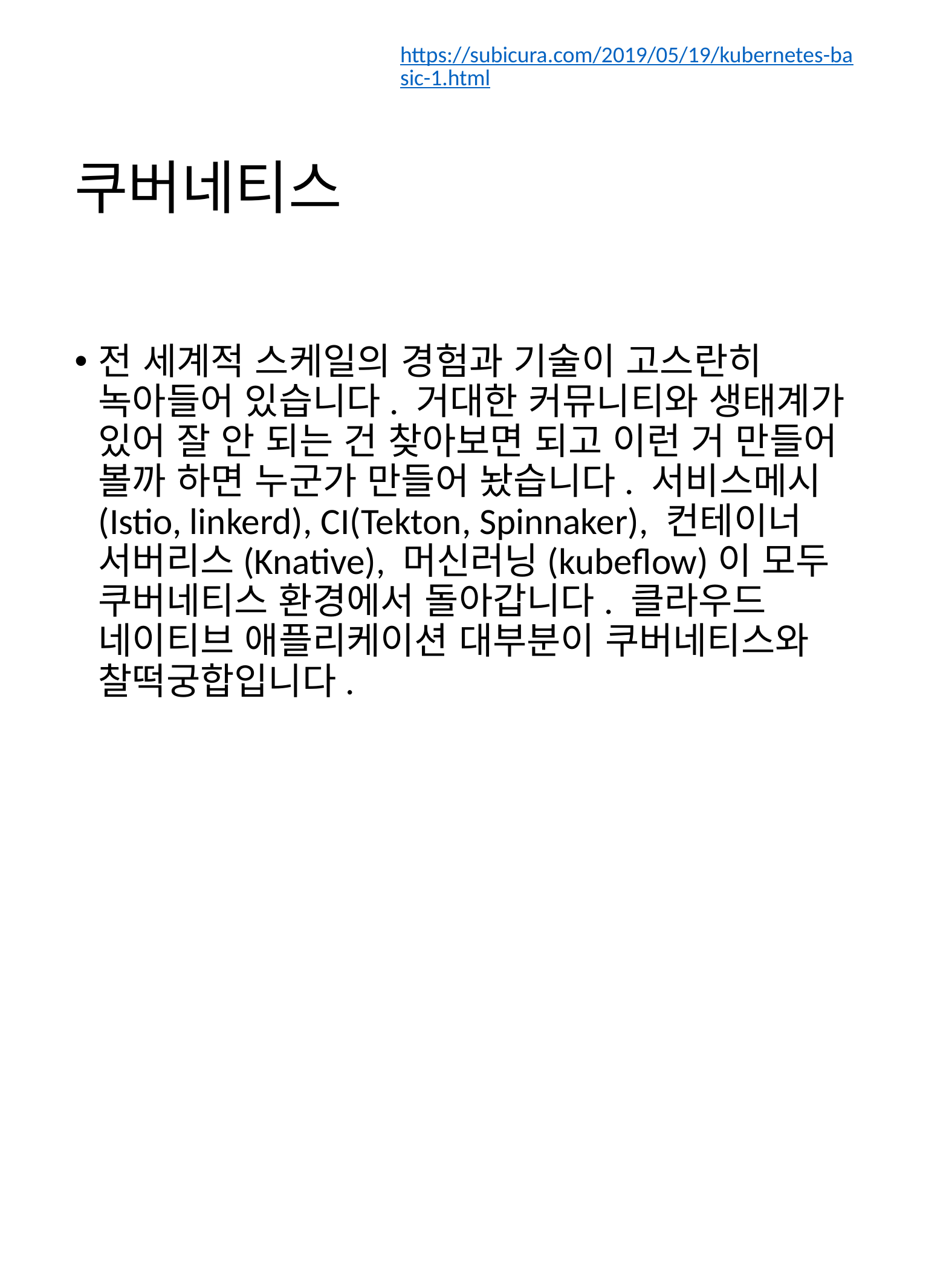

https://subicura.com/2019/05/19/kubernetes-basic-1.html
# 쿠버네티스
전 세계적 스케일의 경험과 기술이 고스란히 녹아들어 있습니다. 거대한 커뮤니티와 생태계가 있어 잘 안 되는 건 찾아보면 되고 이런 거 만들어 볼까 하면 누군가 만들어 놨습니다. 서비스메시(Istio, linkerd), CI(Tekton, Spinnaker), 컨테이너 서버리스(Knative), 머신러닝(kubeflow)이 모두 쿠버네티스 환경에서 돌아갑니다. 클라우드 네이티브 애플리케이션 대부분이 쿠버네티스와 찰떡궁합입니다.